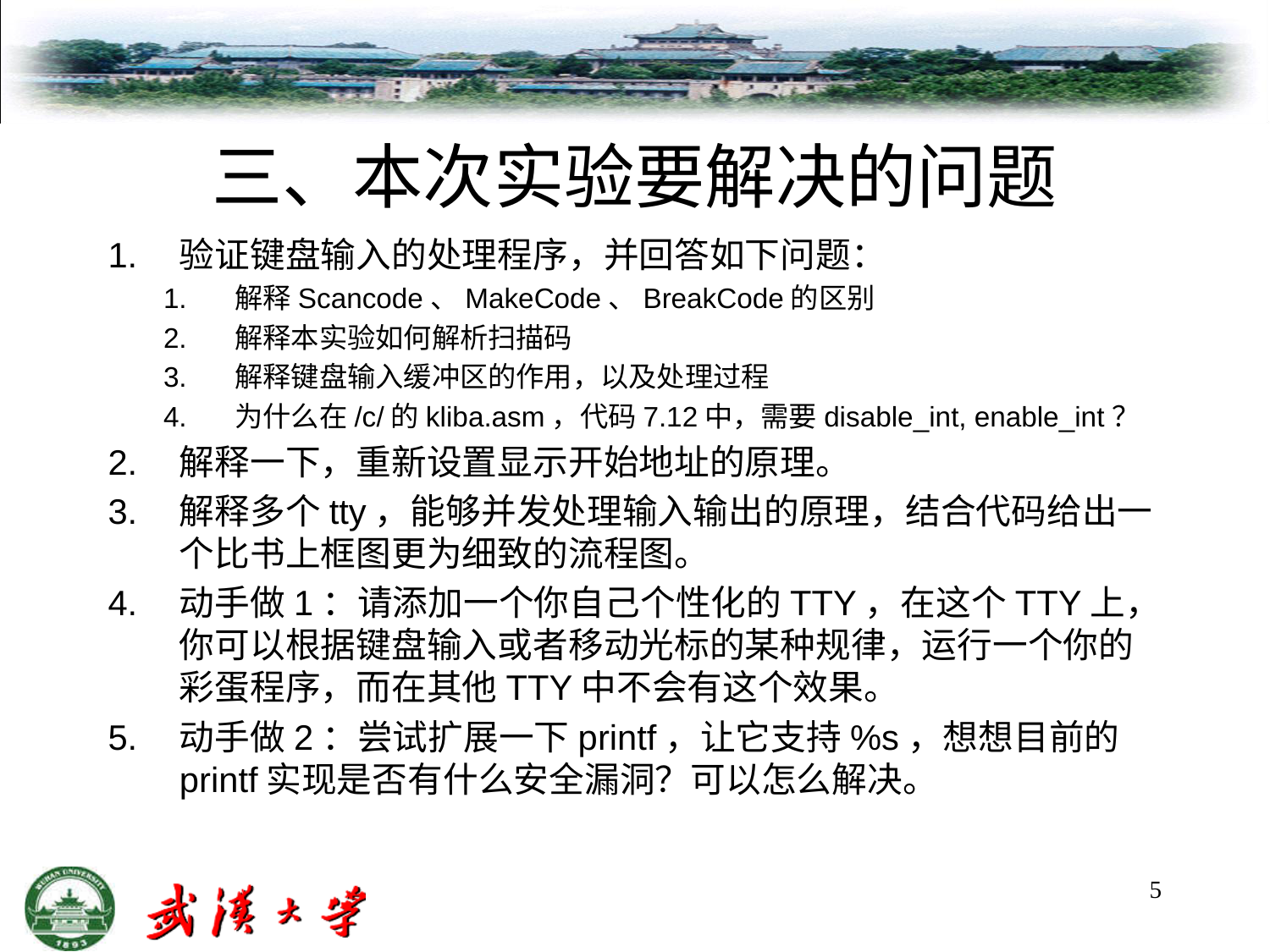

# 三、本次实验要解决的问题
验证键盘输入的处理程序，并回答如下问题：
解释Scancode、MakeCode、BreakCode的区别
解释本实验如何解析扫描码
解释键盘输入缓冲区的作用，以及处理过程
为什么在/c/的kliba.asm，代码7.12中，需要disable_int, enable_int？
解释一下，重新设置显示开始地址的原理。
解释多个tty，能够并发处理输入输出的原理，结合代码给出一个比书上框图更为细致的流程图。
动手做1：请添加一个你自己个性化的TTY，在这个TTY上，你可以根据键盘输入或者移动光标的某种规律，运行一个你的彩蛋程序，而在其他TTY中不会有这个效果。
动手做2：尝试扩展一下printf，让它支持%s，想想目前的printf实现是否有什么安全漏洞？可以怎么解决。

5